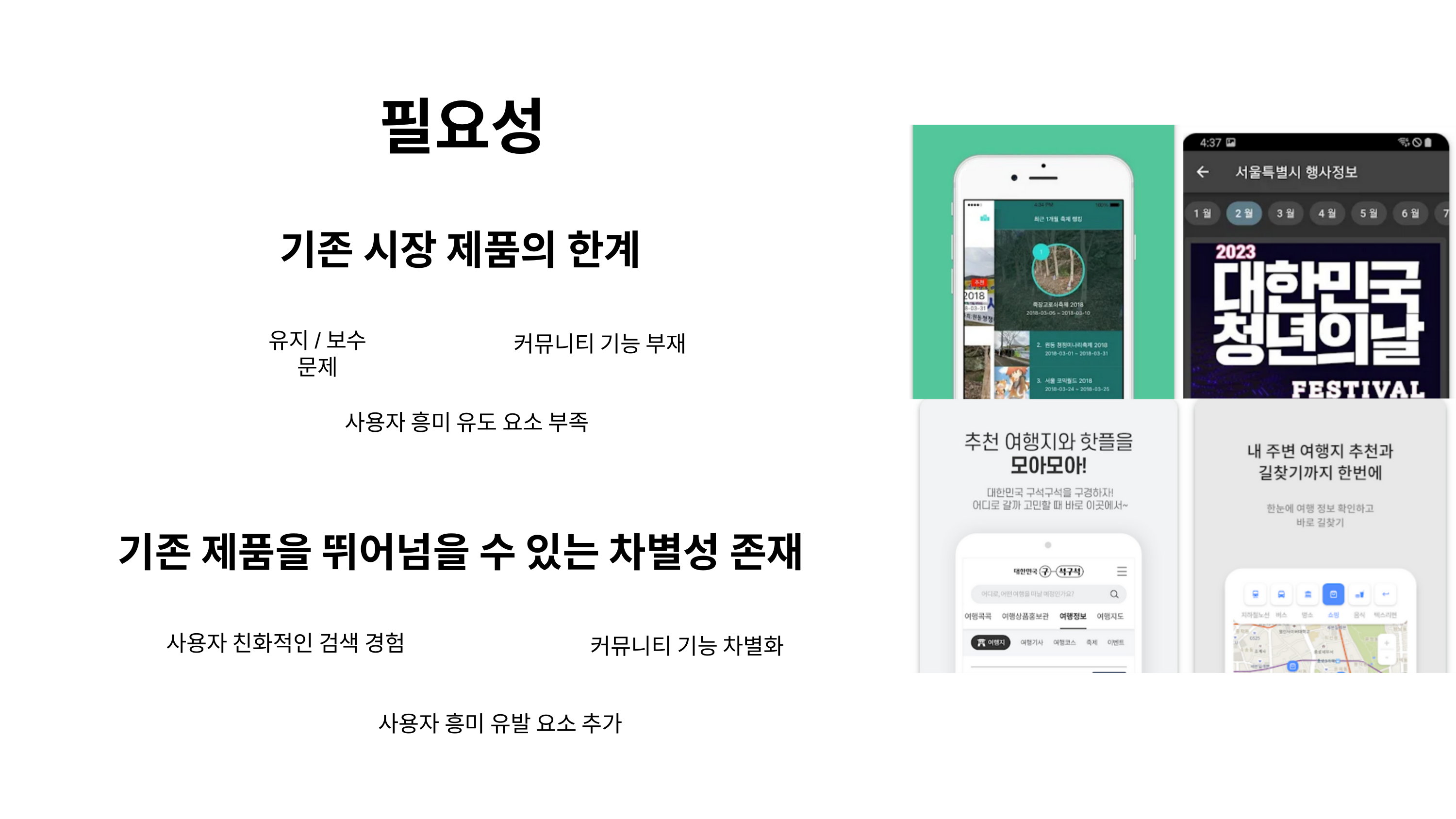

필요성

기존 시장 제품의 한계
유지/보수 문제
커뮤니티 기능 부재
사용자 흥미 유도 요소 부족
기존 제품을 뛰어넘을 수 있는 차별성 존재
사용자 친화적인 검색 경험
커뮤니티 기능 차별화
사용자 흥미 유발 요소 추가